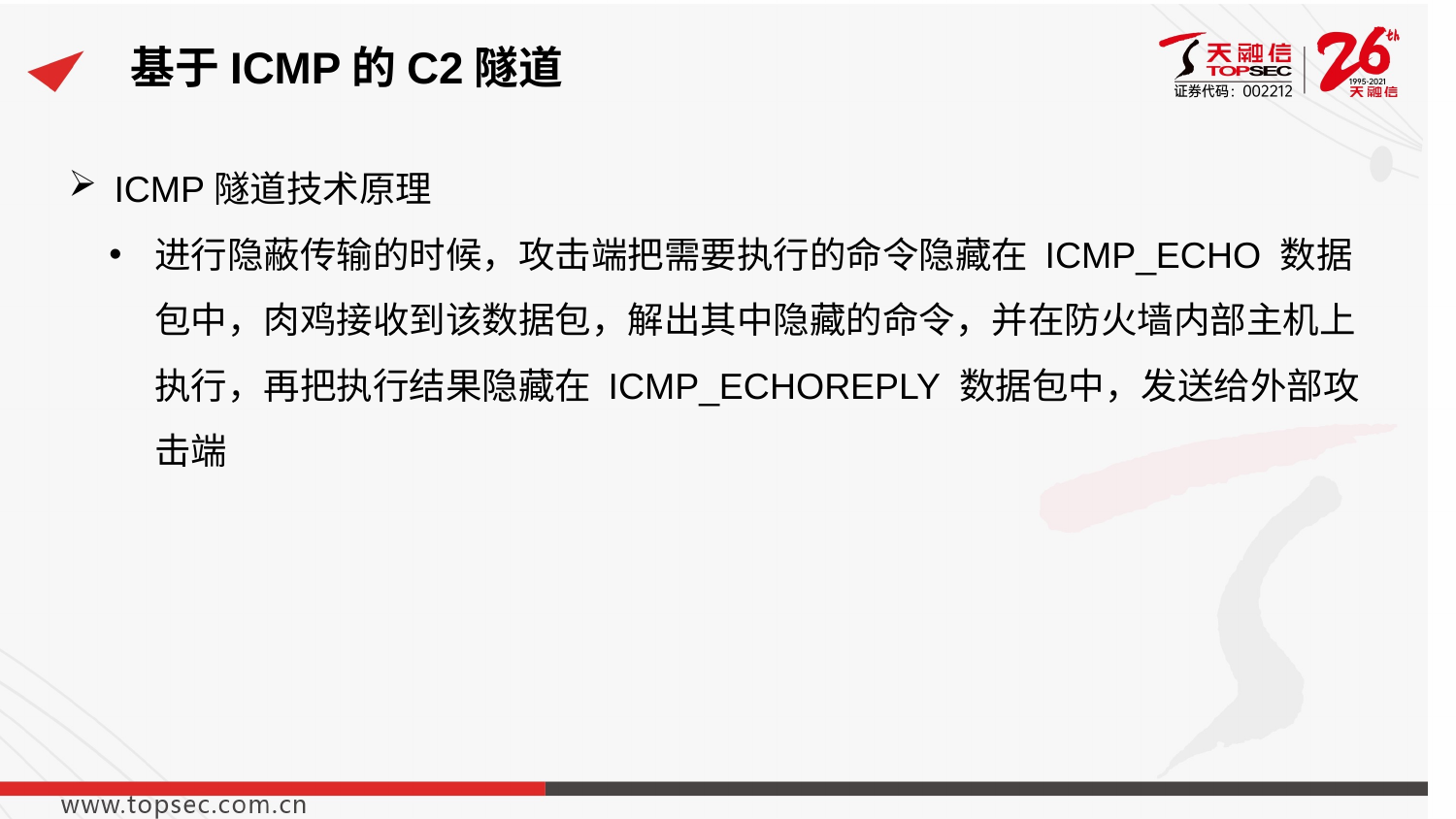

# 基于ICMP的C2隧道
ICMP隧道技术原理
进行隐蔽传输的时候，攻击端把需要执行的命令隐藏在 ICMP_ECHO 数据包中，肉鸡接收到该数据包，解出其中隐藏的命令，并在防火墙内部主机上执行，再把执行结果隐藏在 ICMP_ECHOREPLY 数据包中，发送给外部攻击端